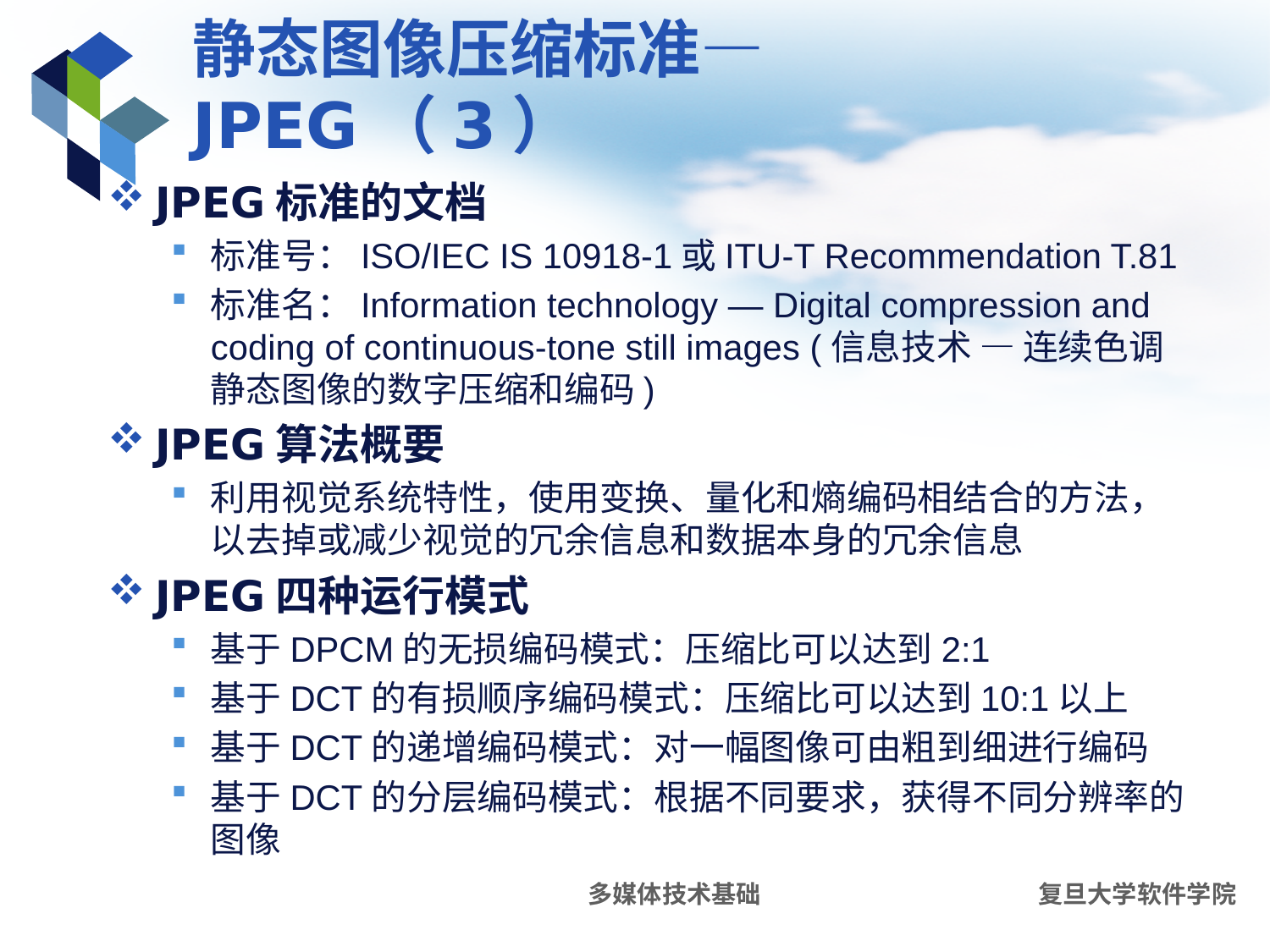

# 静态图像压缩标准—JPEG（3）
JPEG标准的文档
标准号：ISO/IEC IS 10918-1或ITU-T Recommendation T.81
标准名：Information technology — Digital compression and coding of continuous-tone still images (信息技术 — 连续色调静态图像的数字压缩和编码)
JPEG算法概要
利用视觉系统特性，使用变换、量化和熵编码相结合的方法，以去掉或减少视觉的冗余信息和数据本身的冗余信息
JPEG四种运行模式
基于DPCM的无损编码模式：压缩比可以达到2:1
基于DCT的有损顺序编码模式：压缩比可以达到10:1以上
基于DCT的递增编码模式：对一幅图像可由粗到细进行编码
基于DCT的分层编码模式：根据不同要求，获得不同分辨率的图像
多媒体技术基础